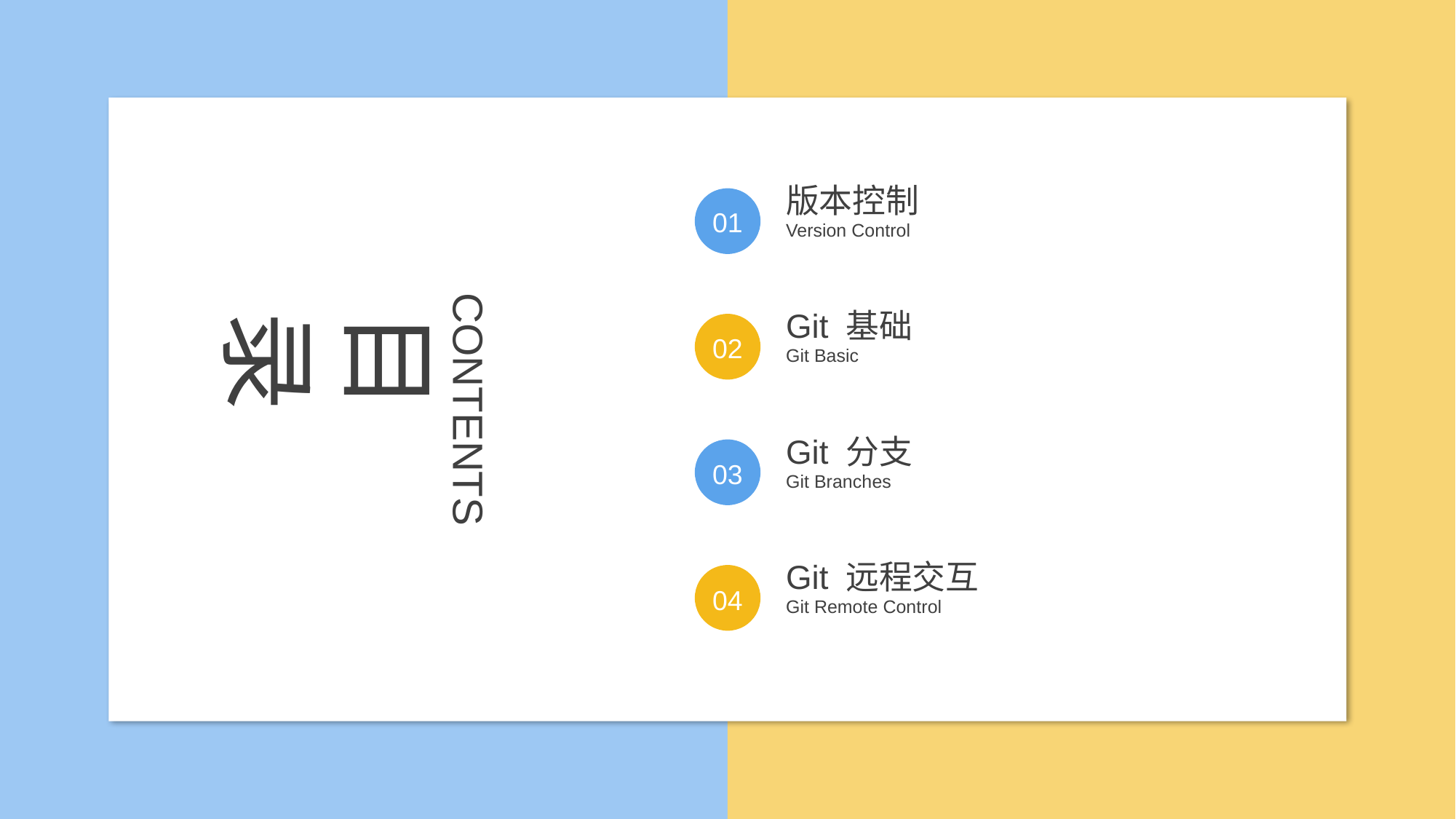

版本控制
Version Control

01
Git 基础
Git Basic

02
Git 分支
Git Branches

03
Git 远程交互
Git Remote Control

04
CONTENTS
目录